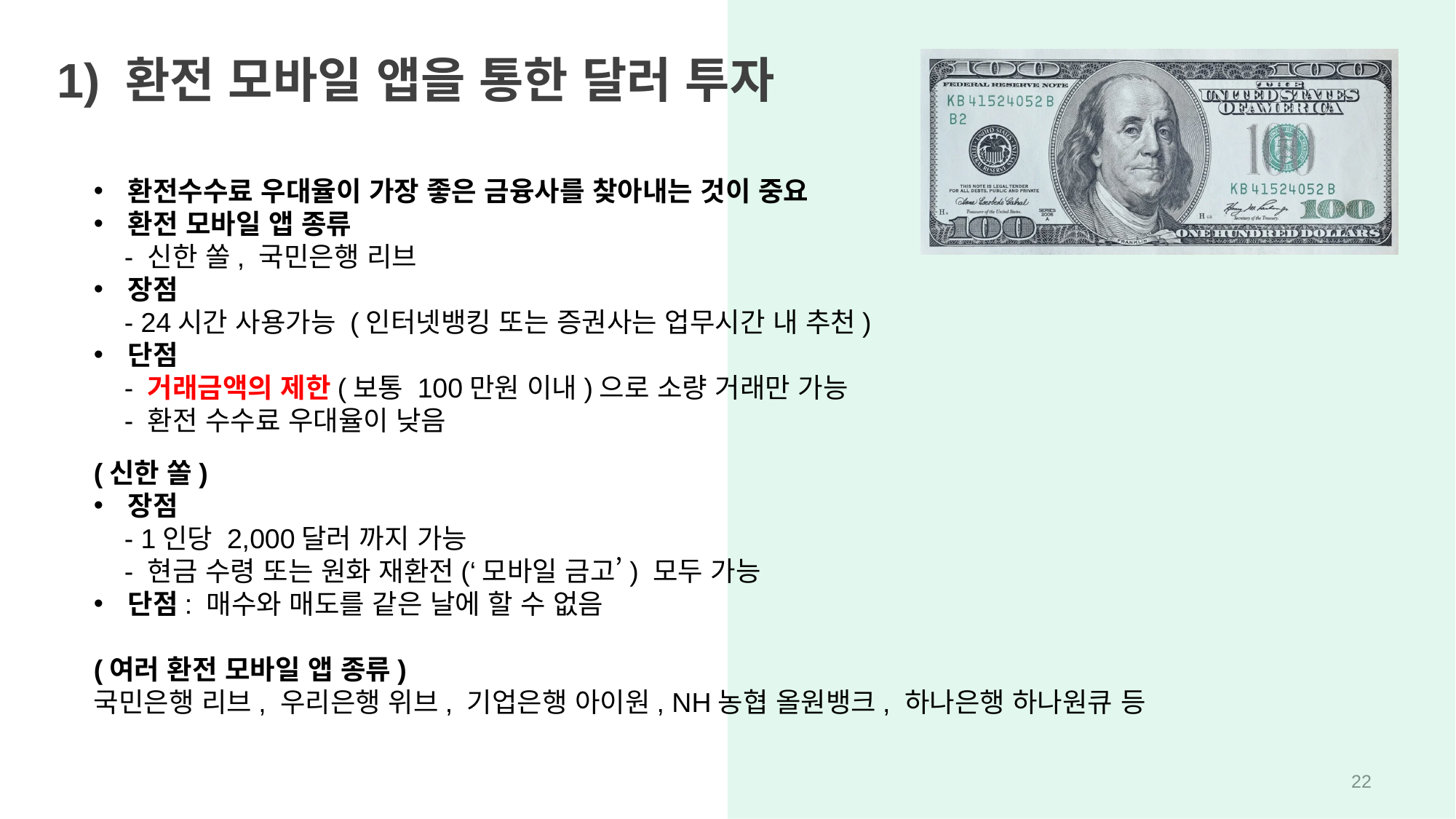

1) 환전 모바일 앱을 통한 달러 투자
환전수수료 우대율이 가장 좋은 금융사를 찾아내는 것이 중요
환전 모바일 앱 종류
    - 신한 쏠, 국민은행 리브
장점
    - 24시간 사용가능 (인터넷뱅킹 또는 증권사는 업무시간 내 추천)
단점
    - 거래금액의 제한(보통 100만원 이내)으로 소량 거래만 가능
    - 환전 수수료 우대율이 낮음
(신한 쏠)
장점
    - 1인당 2,000달러 까지 가능
    - 현금 수령 또는 원화 재환전(‘모바일 금고’) 모두 가능
단점: 매수와 매도를 같은 날에 할 수 없음

(여러 환전 모바일 앱 종류)
국민은행 리브, 우리은행 위브, 기업은행 아이원, NH농협 올원뱅크, 하나은행 하나원큐 등
22